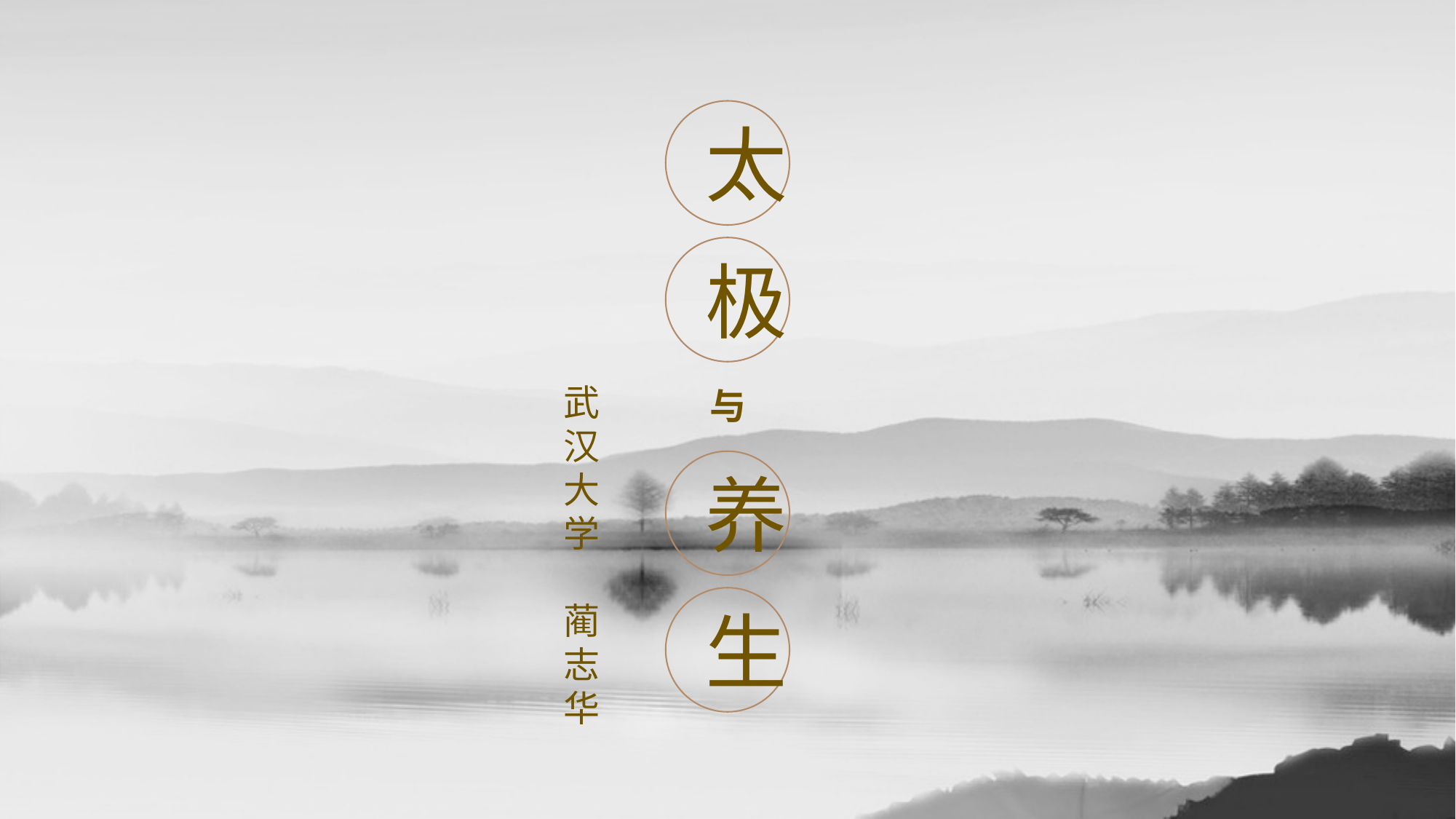

太

极
武汉大学  蔺志华
与

养

生